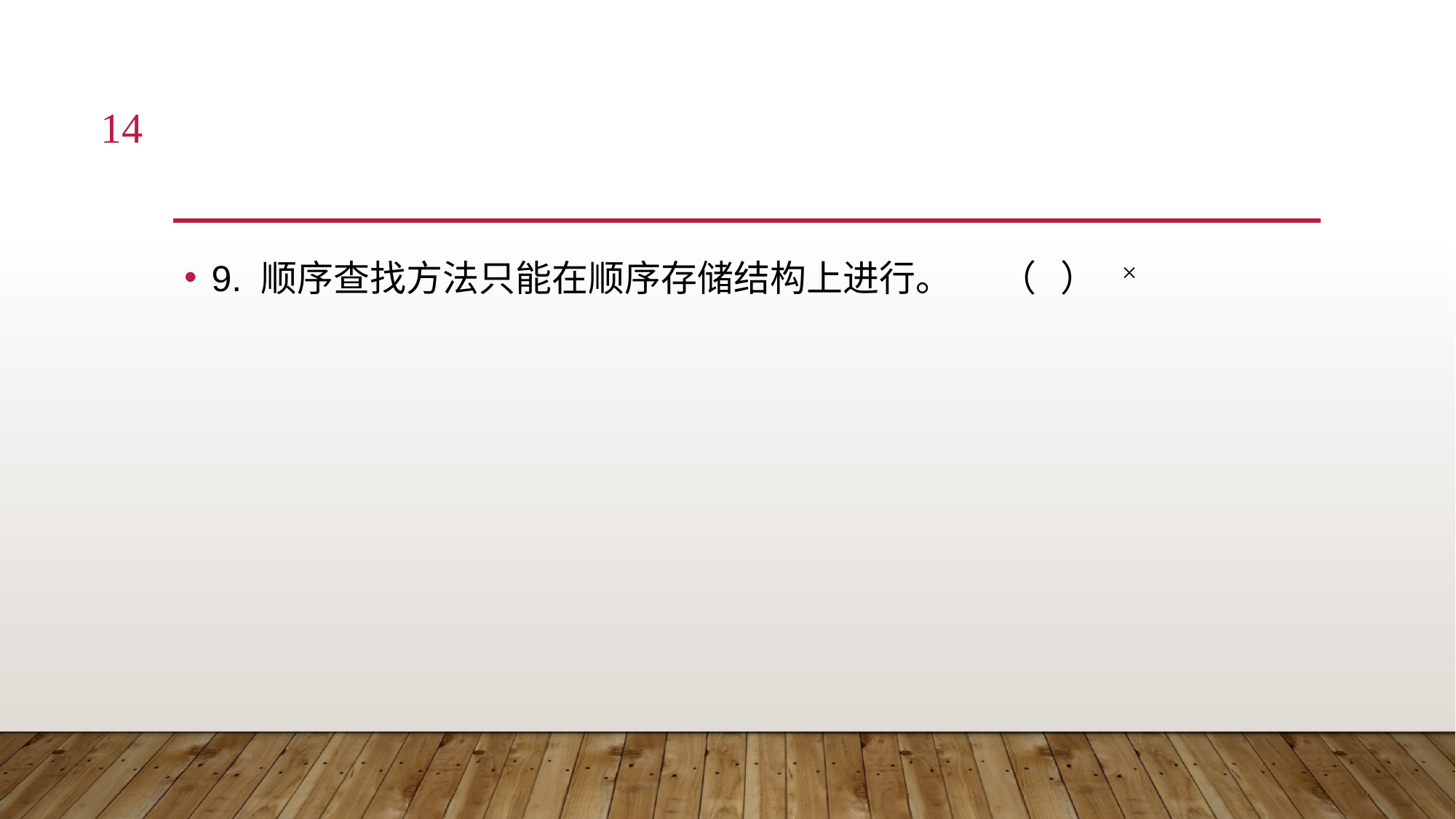

14
#
9. 顺序查找方法只能在顺序存储结构上进行。	   （   ）
×